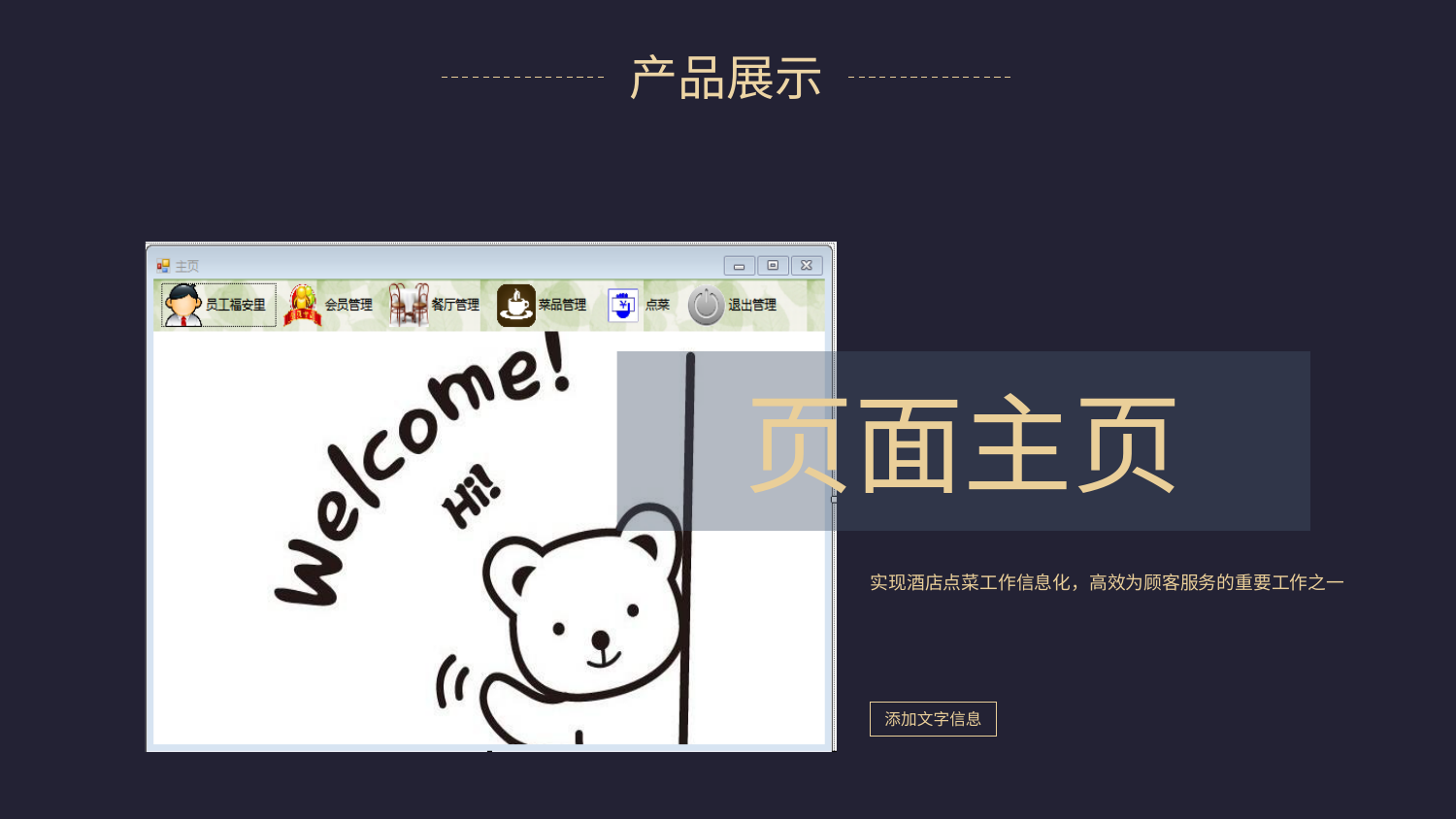

产品展示

页面主页
实现酒店点菜工作信息化，高效为顾客服务的重要工作之一
添加文字信息